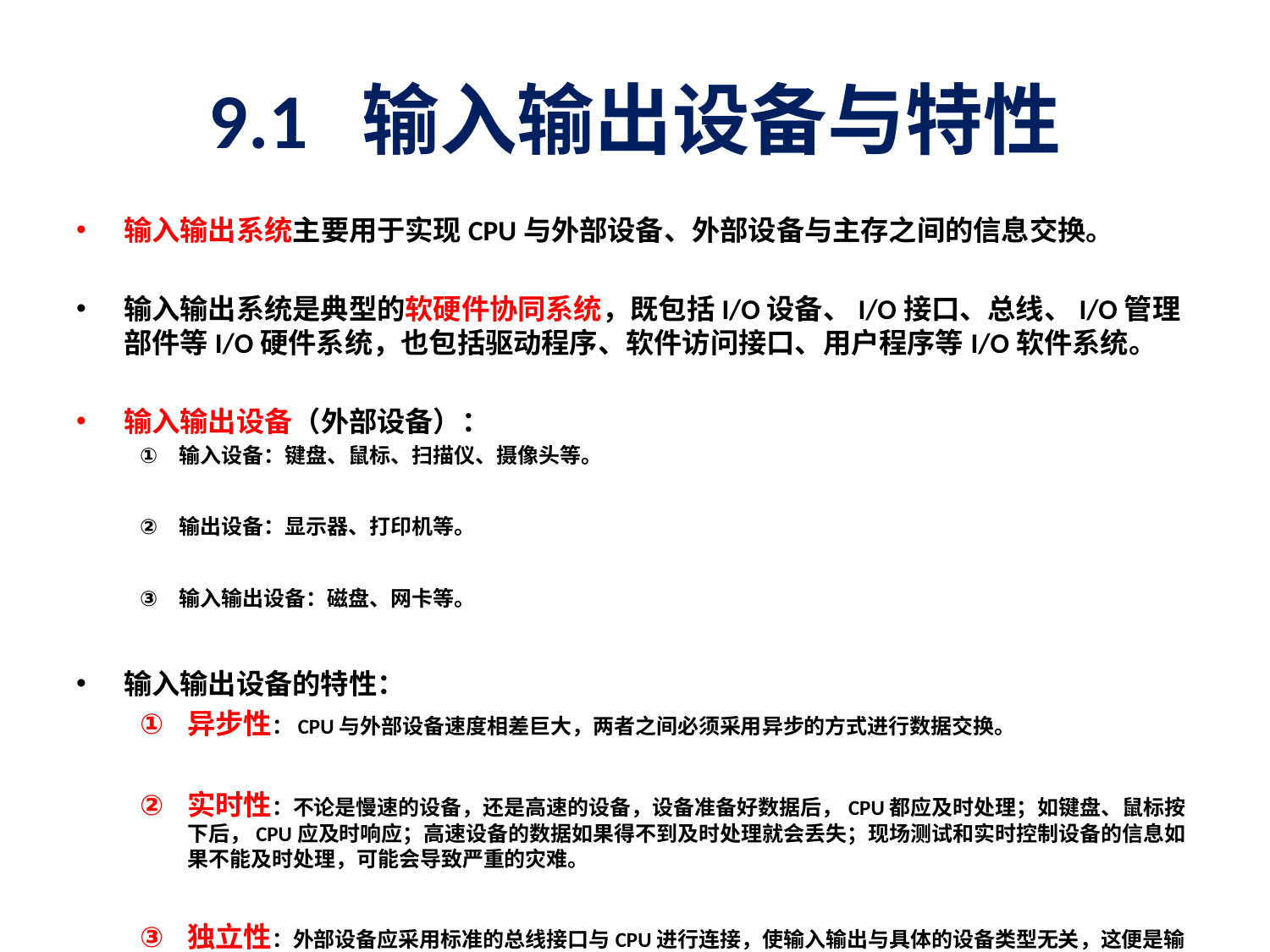

# 9.1  输入输出设备与特性
输入输出系统主要用于实现CPU与外部设备、外部设备与主存之间的信息交换。

输入输出系统是典型的软硬件协同系统，既包括I/O设备、I/O接口、总线、I/O管理部件等I/O硬件系统，也包括驱动程序、软件访问接口、用户程序等I/O软件系统。

输入输出设备（外部设备）：
输入设备：键盘、鼠标、扫描仪、摄像头等。

输出设备：显示器、打印机等。

输入输出设备：磁盘、网卡等。

输入输出设备的特性：
异步性：CPU与外部设备速度相差巨大，两者之间必须采用异步的方式进行数据交换。

实时性：不论是慢速的设备，还是高速的设备，设备准备好数据后，CPU都应及时处理；如键盘、鼠标按下后，CPU应及时响应；高速设备的数据如果得不到及时处理就会丢失；现场测试和实时控制设备的信息如果不能及时处理，可能会导致严重的灾难。

独立性：外部设备应采用标准的总线接口与CPU进行连接，使输入输出与具体的设备类型无关，这便是输入输出的独立性。